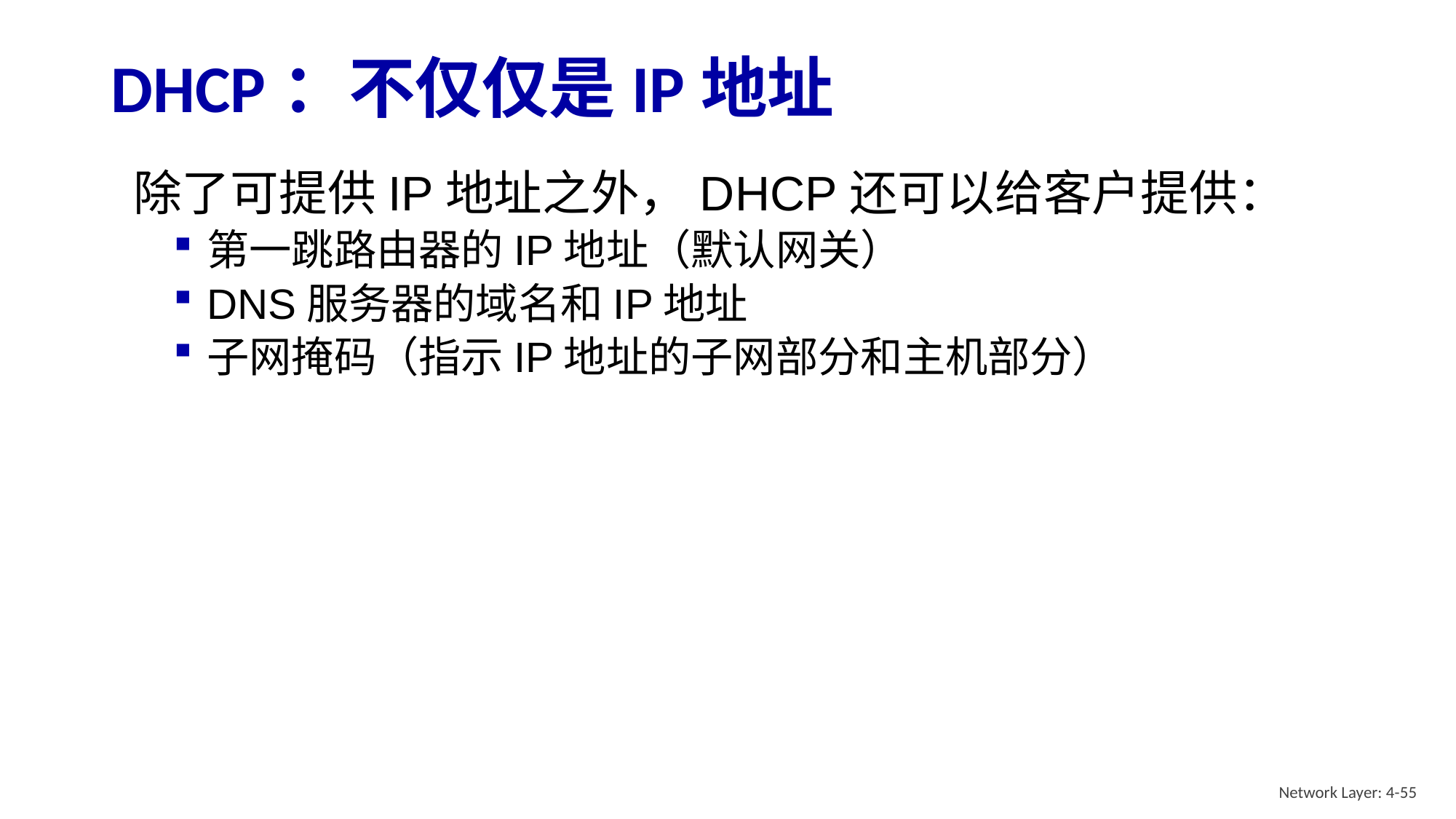

# DHCP：不仅仅是IP地址
除了可提供IP地址之外，DHCP还可以给客户提供：
第一跳路由器的IP地址（默认网关）
DNS服务器的域名和IP地址
子网掩码（指示IP地址的子网部分和主机部分）

Network Layer: 4-55